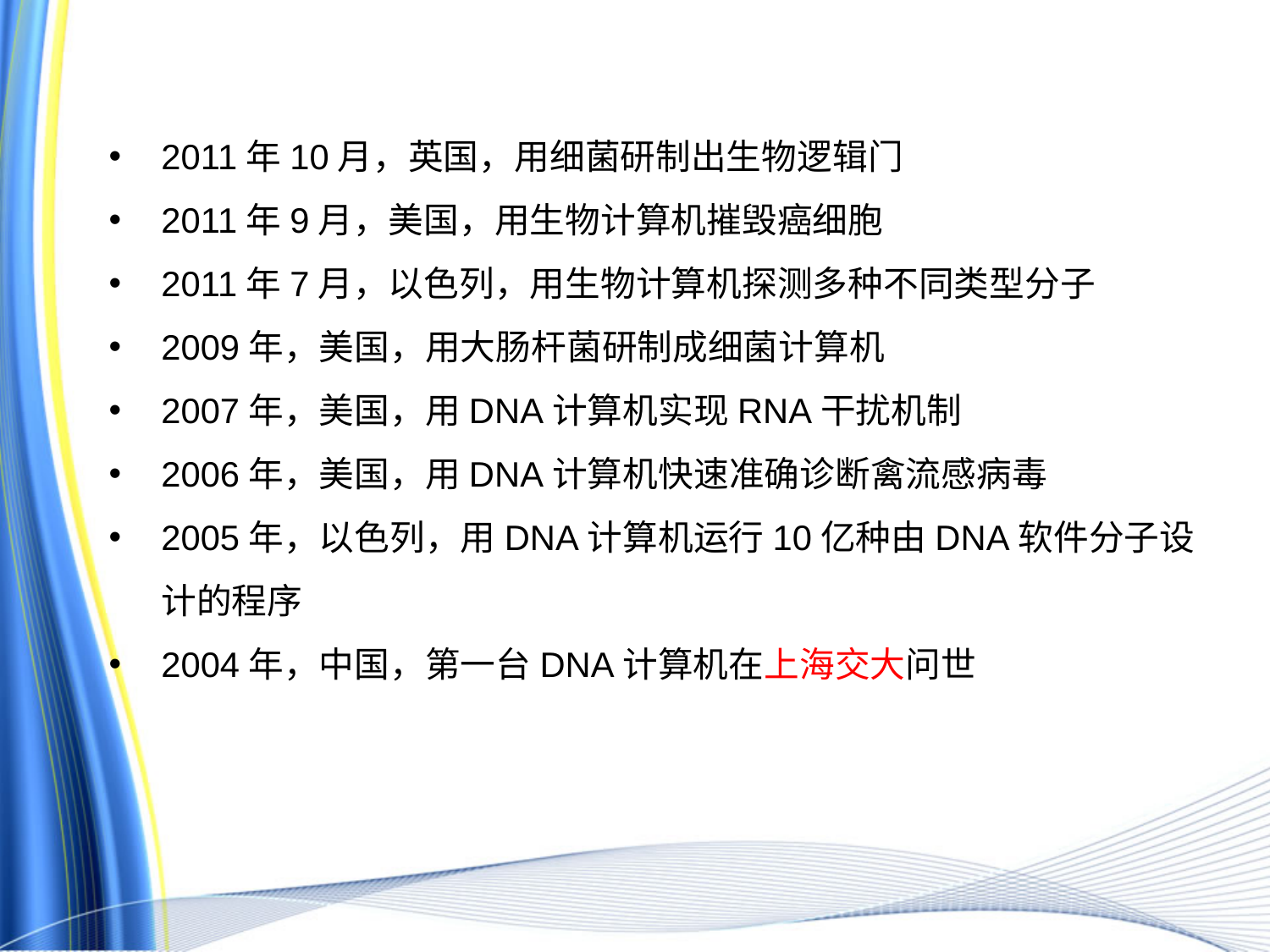

2011年10月，英国，用细菌研制出生物逻辑门
2011年9月，美国，用生物计算机摧毁癌细胞
2011年7月，以色列，用生物计算机探测多种不同类型分子
2009年，美国，用大肠杆菌研制成细菌计算机
2007年，美国，用DNA计算机实现RNA干扰机制
2006年，美国，用DNA计算机快速准确诊断禽流感病毒
2005年，以色列，用DNA计算机运行10亿种由DNA软件分子设计的程序
2004年，中国，第一台DNA计算机在上海交大问世